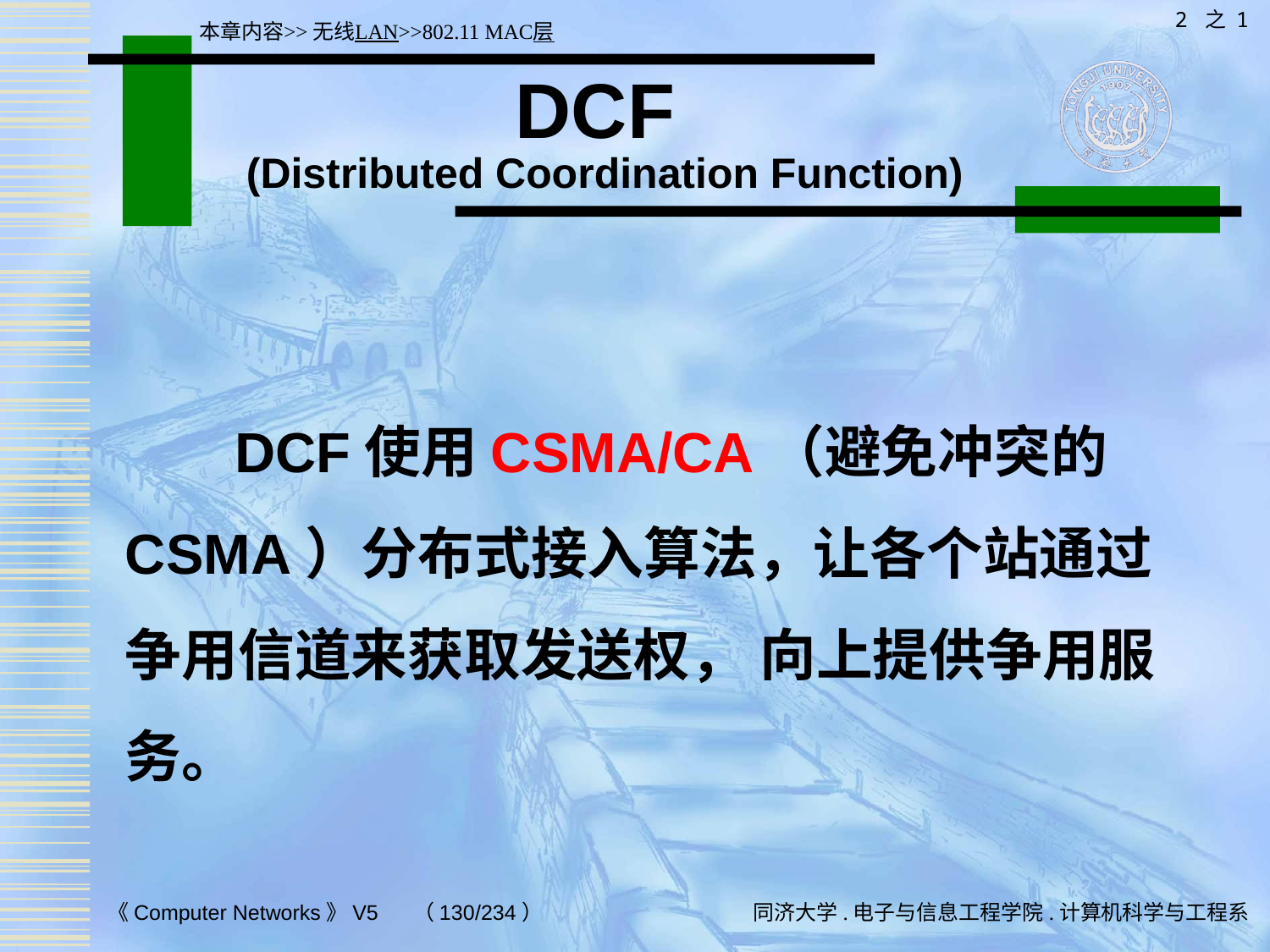

2 之 1
本章内容>>无线LAN>>802.11 MAC层
# DCF (Distributed Coordination Function)
       DCF使用CSMA/CA（避免冲突的CSMA）分布式接入算法，让各个站通过争用信道来获取发送权， 向上提供争用服务。